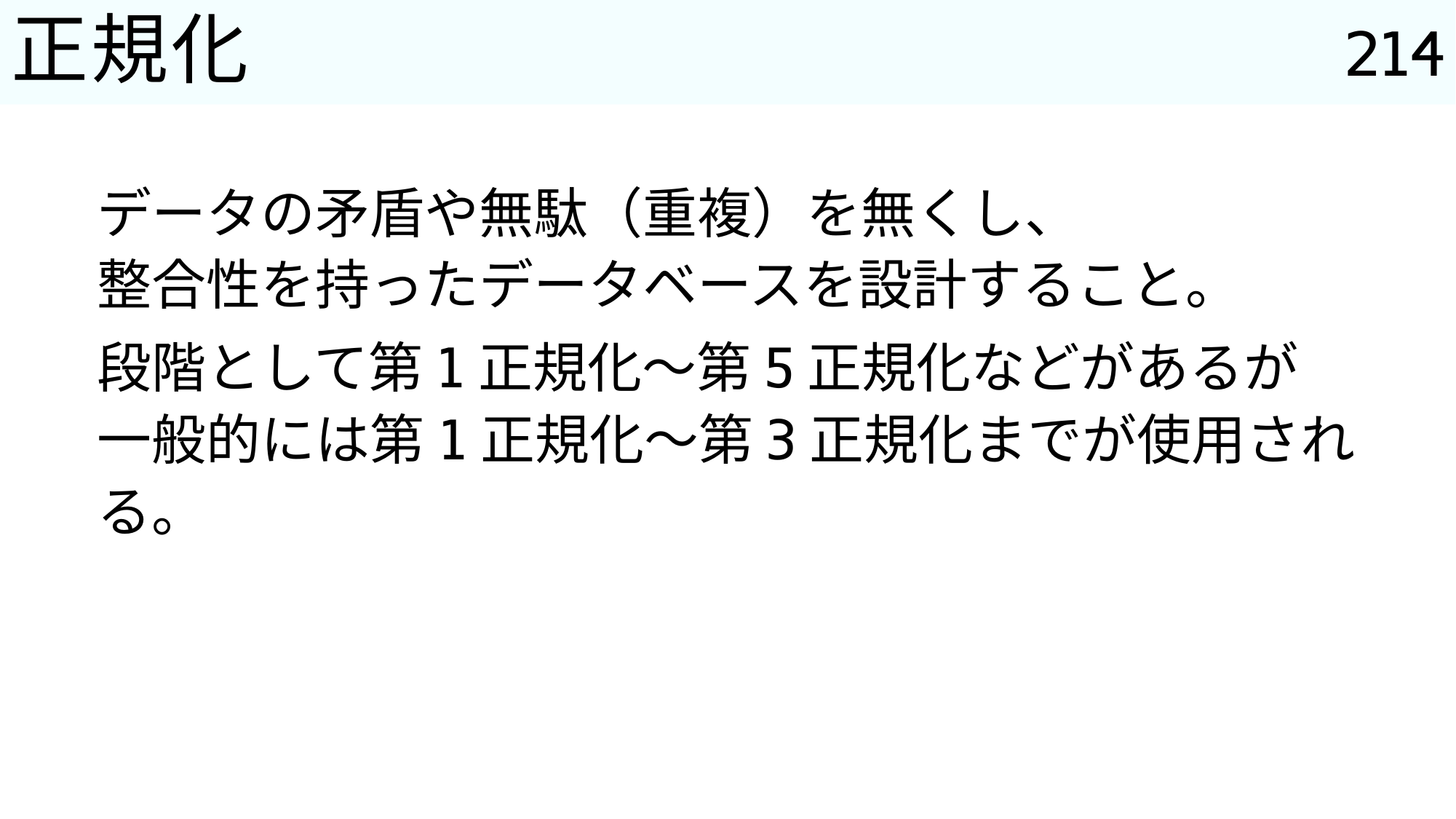

214
# 正規化
データの矛盾や無駄（重複）を無くし、
整合性を持ったデータベースを設計すること。
段階として第1正規化～第5正規化などがあるが
一般的には第1正規化～第3正規化までが使用される。